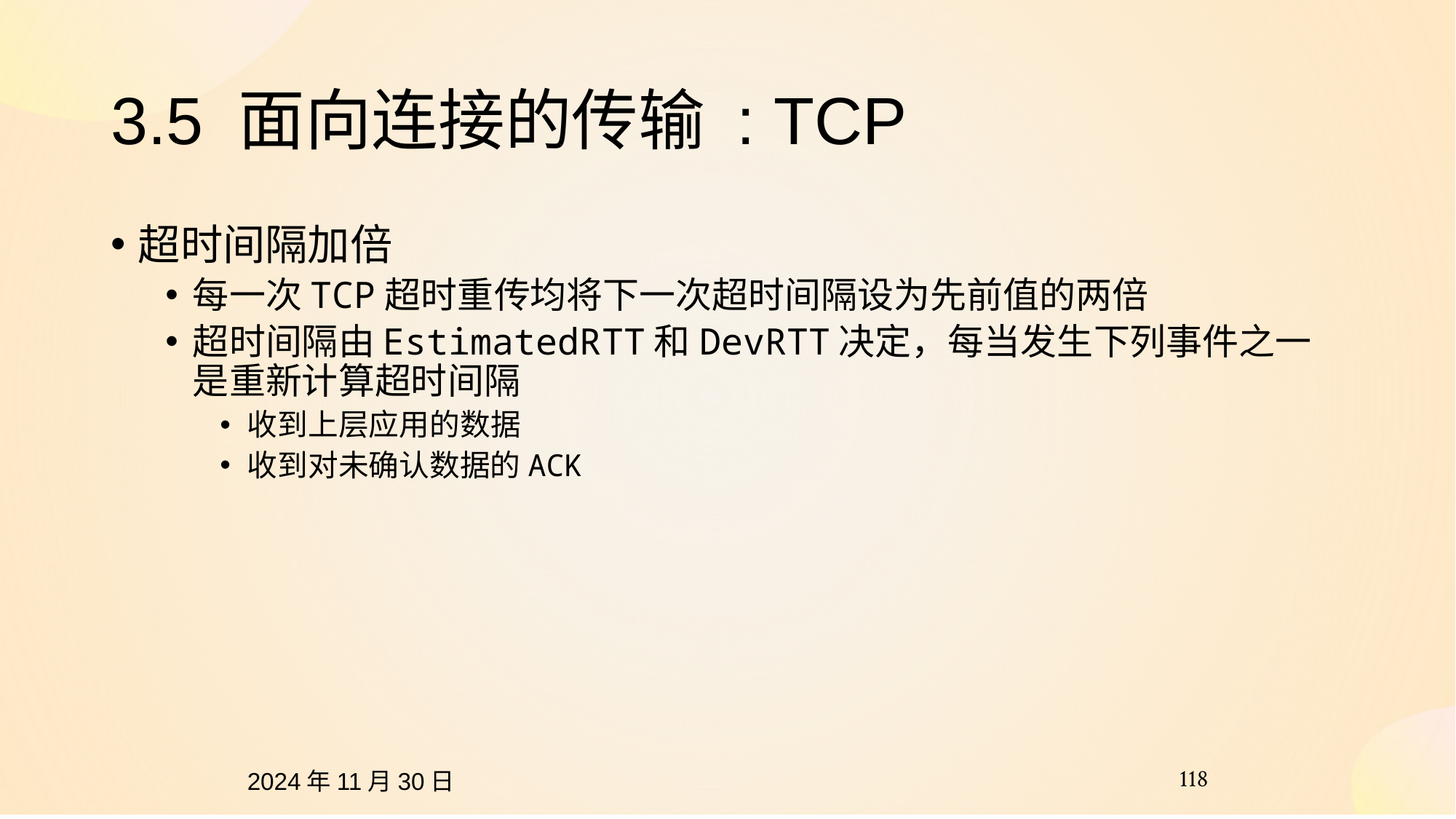

3.5 面向连接的传输 : TCP
超时间隔加倍
每一次TCP超时重传均将下一次超时间隔设为先前值的两倍
超时间隔由EstimatedRTT和DevRTT决定，每当发生下列事件之一是重新计算超时间隔
收到上层应用的数据
收到对未确认数据的ACK
118
2024年11月30日